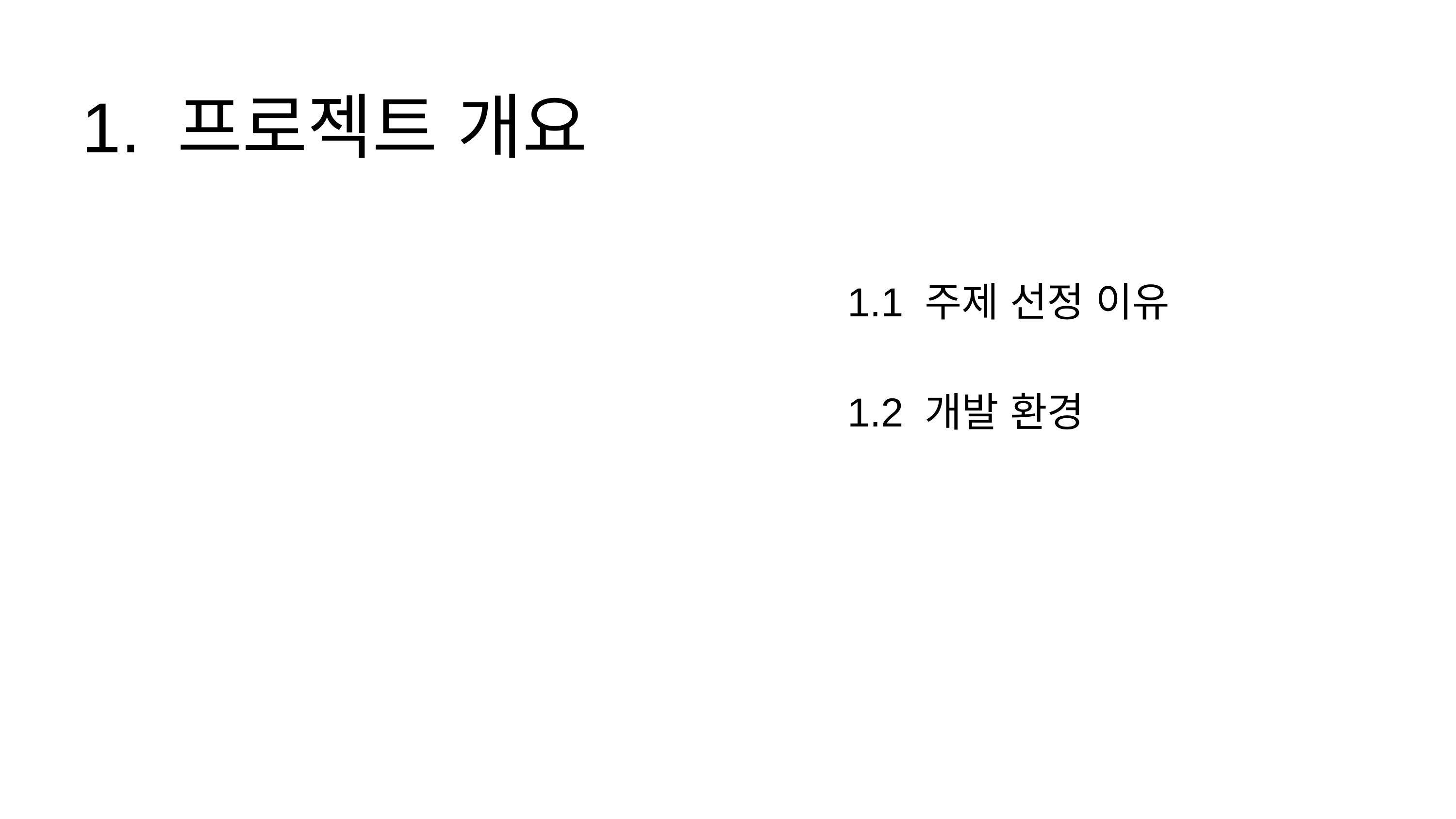

1. 프로젝트 개요
1.1 주제 선정 이유
1.2 개발 환경